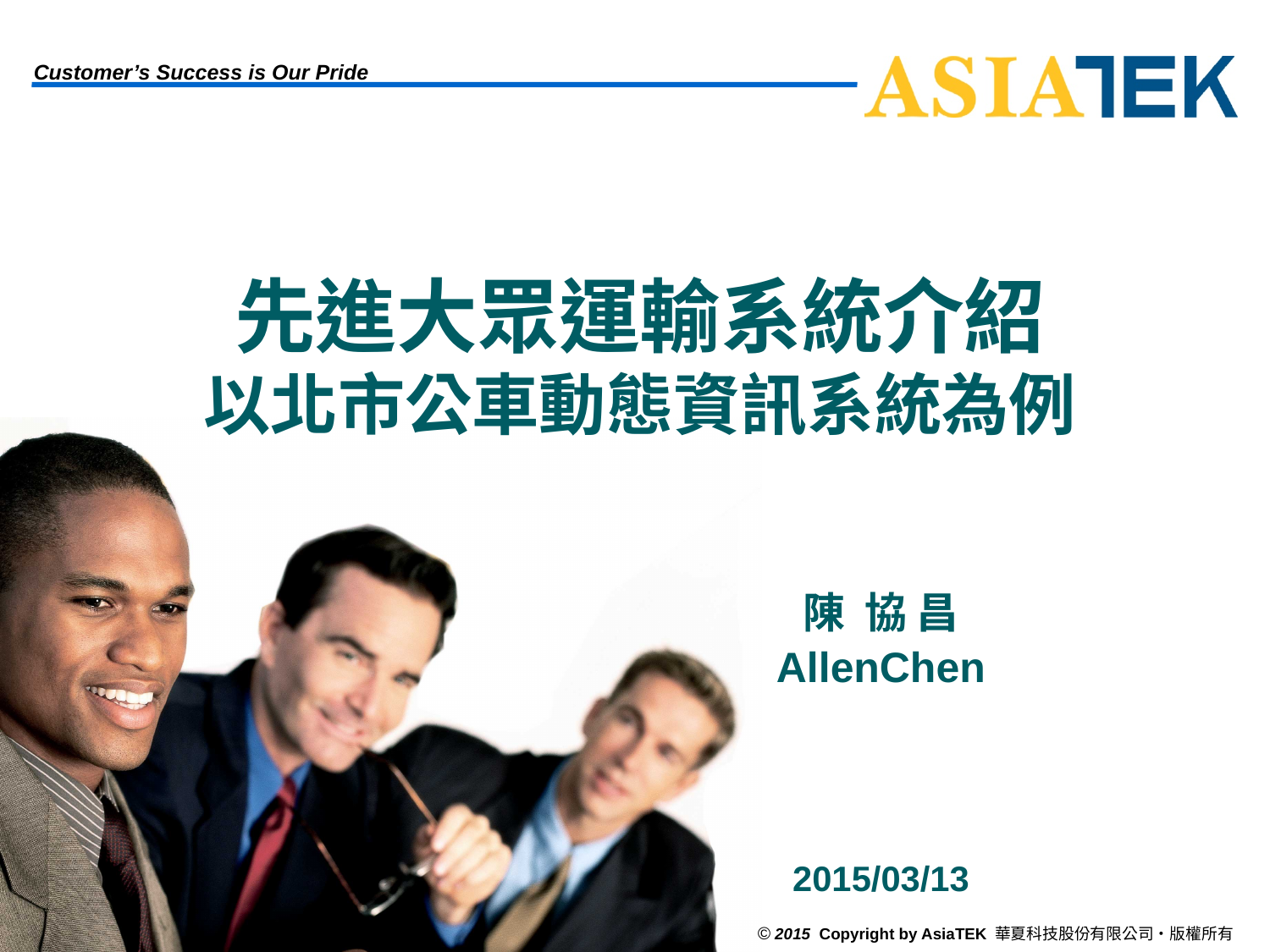

# 先進大眾運輸系統介紹 以北市公車動態資訊系統為例

陳  協 昌
AllenChen

2015/03/13